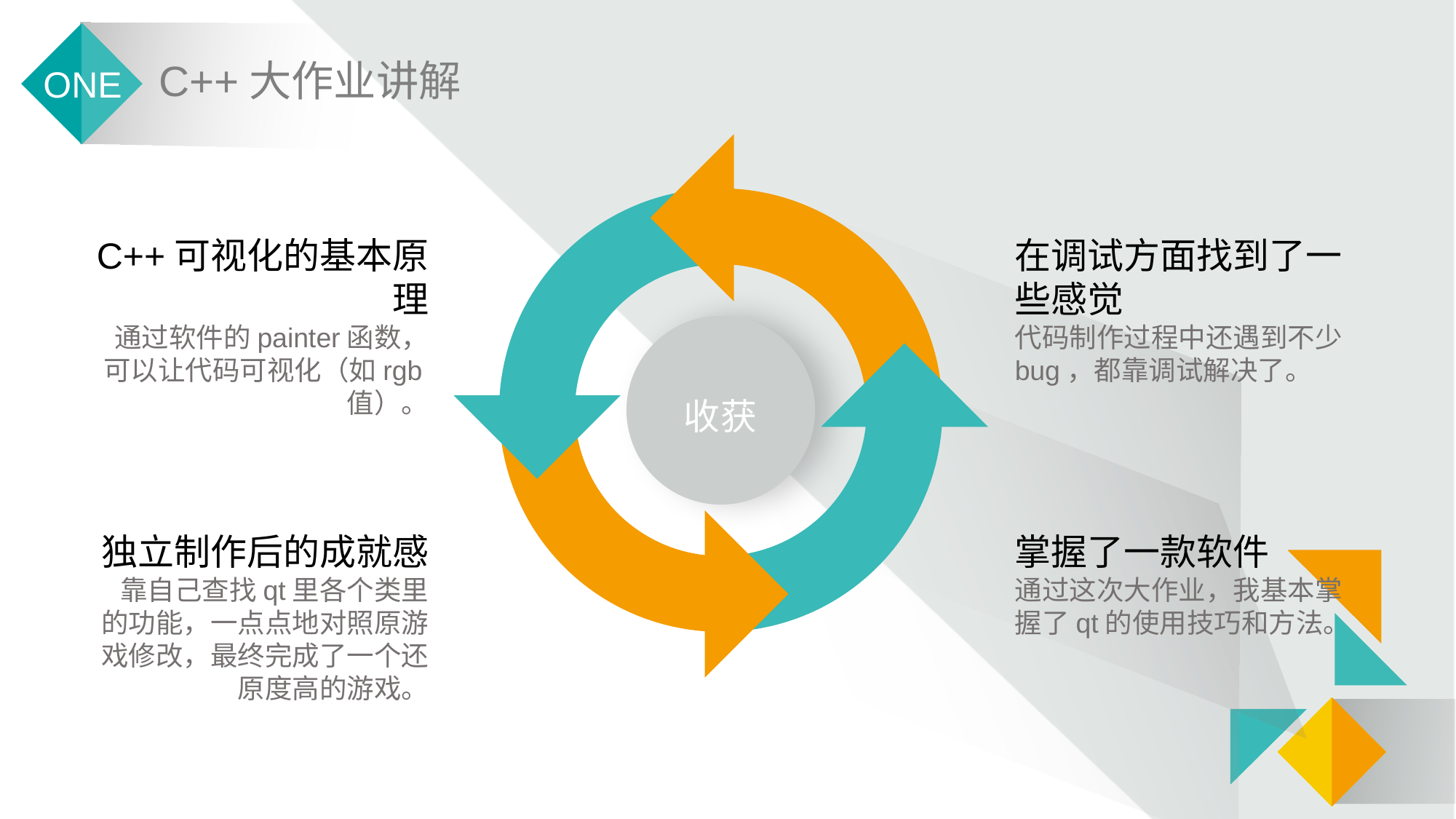

C++可视化的基本原理
通过软件的painter函数，可以让代码可视化（如rgb值）。
在调试方面找到了一些感觉
代码制作过程中还遇到不少bug，都靠调试解决了。

收获
独立制作后的成就感
靠自己查找qt里各个类里的功能，一点点地对照原游戏修改，最终完成了一个还原度高的游戏。
掌握了一款软件
通过这次大作业，我基本掌握了qt的使用技巧和方法。